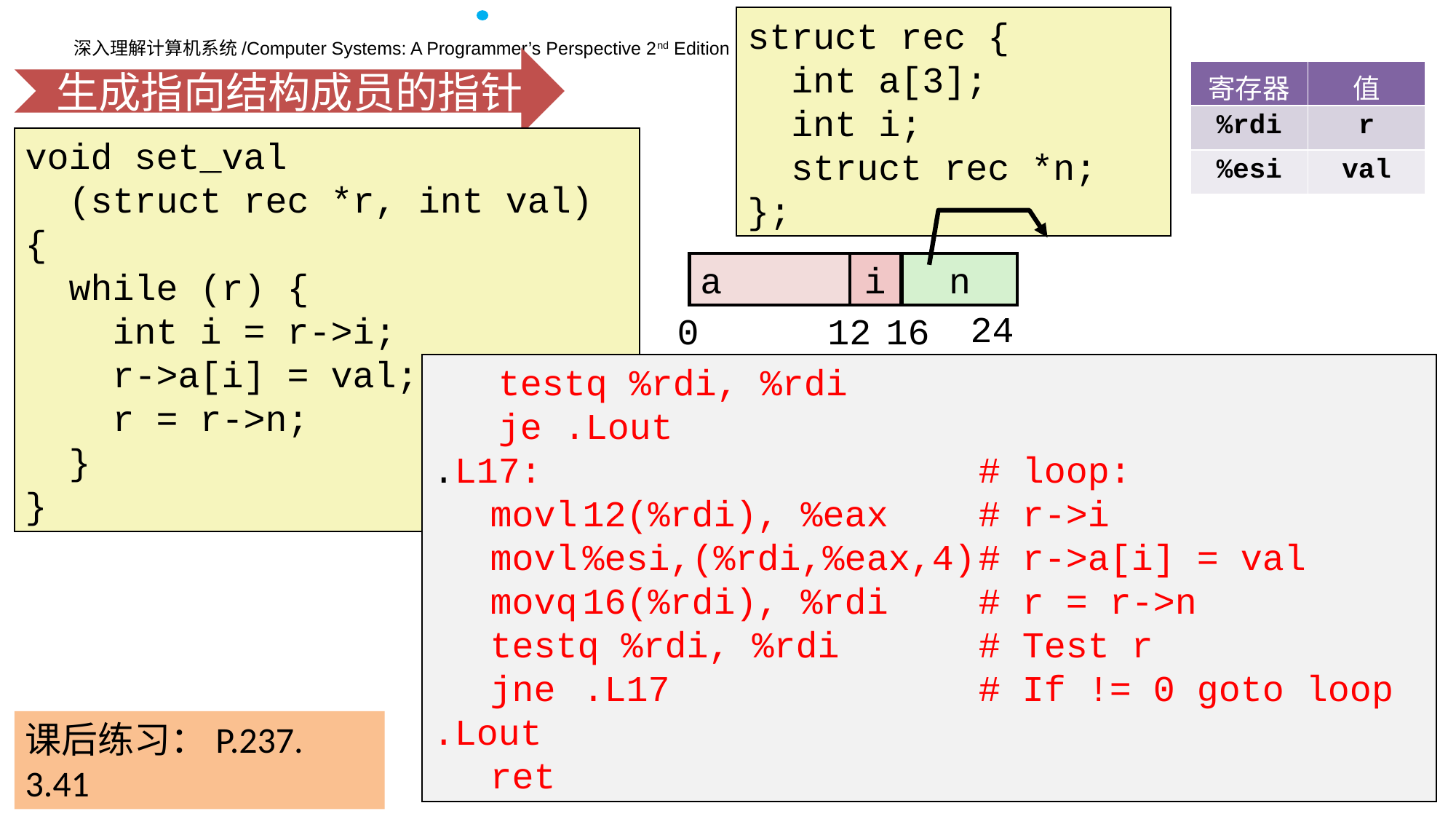

struct rec {
  int a[3];
  int i;
  struct rec *n;
};

生成指向结构成员的指针
| 寄存器 | 值 |
| --- | --- |
| %rdi | r |
| %esi | val |
void set_val
  (struct rec *r, int val)
{
  while (r) {
    int i = r->i;
    r->a[i] = val;
    r = r->n;
  }
}

a
i
n
24
12
0
16
   testq %rdi, %rdi
   je .Lout
.L17:			# loop:
	  movl	12(%rdi), %eax		# r->i
	  movl	%esi,(%rdi,%eax,4)	# r->a[i] = val
	  movq	16(%rdi), %rdi		# r = r->n
	  testq %rdi, %rdi		# Test r
	  jne	.L17		# If != 0 goto loop
.Lout
	  ret
课后练习：P.237. 3.41